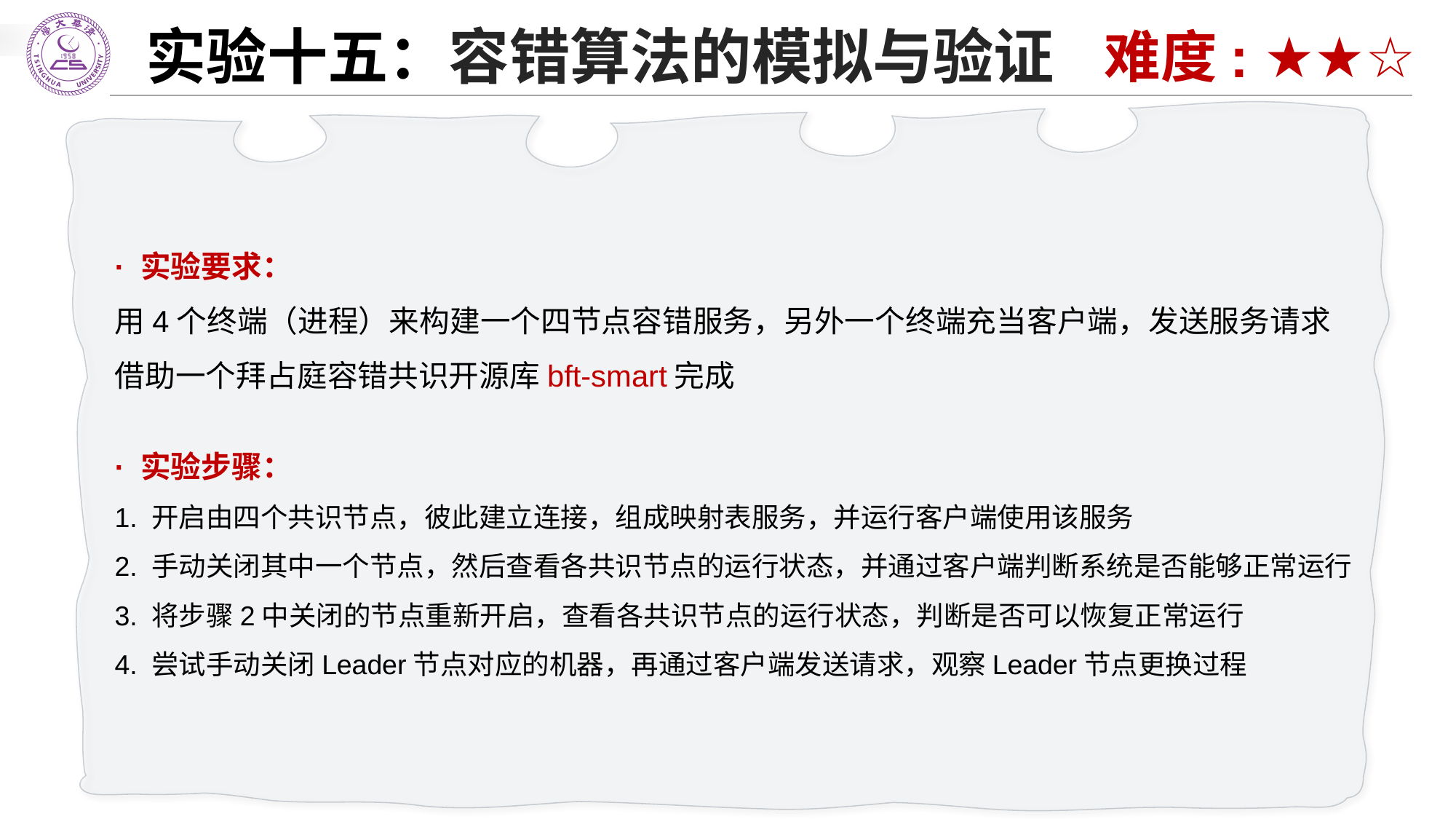

实验十五：容错算法的模拟与验证
难度: ★★☆

· 实验要求：
用4个终端（进程）来构建一个四节点容错服务，另外一个终端充当客户端，发送服务请求
借助一个拜占庭容错共识开源库bft-smart完成

· 实验步骤：
1. 开启由四个共识节点，彼此建立连接，组成映射表服务，并运行客户端使用该服务
2. 手动关闭其中一个节点，然后查看各共识节点的运行状态，并通过客户端判断系统是否能够正常运行
3. 将步骤2中关闭的节点重新开启，查看各共识节点的运行状态，判断是否可以恢复正常运行
4. 尝试手动关闭Leader节点对应的机器，再通过客户端发送请求，观察Leader节点更换过程